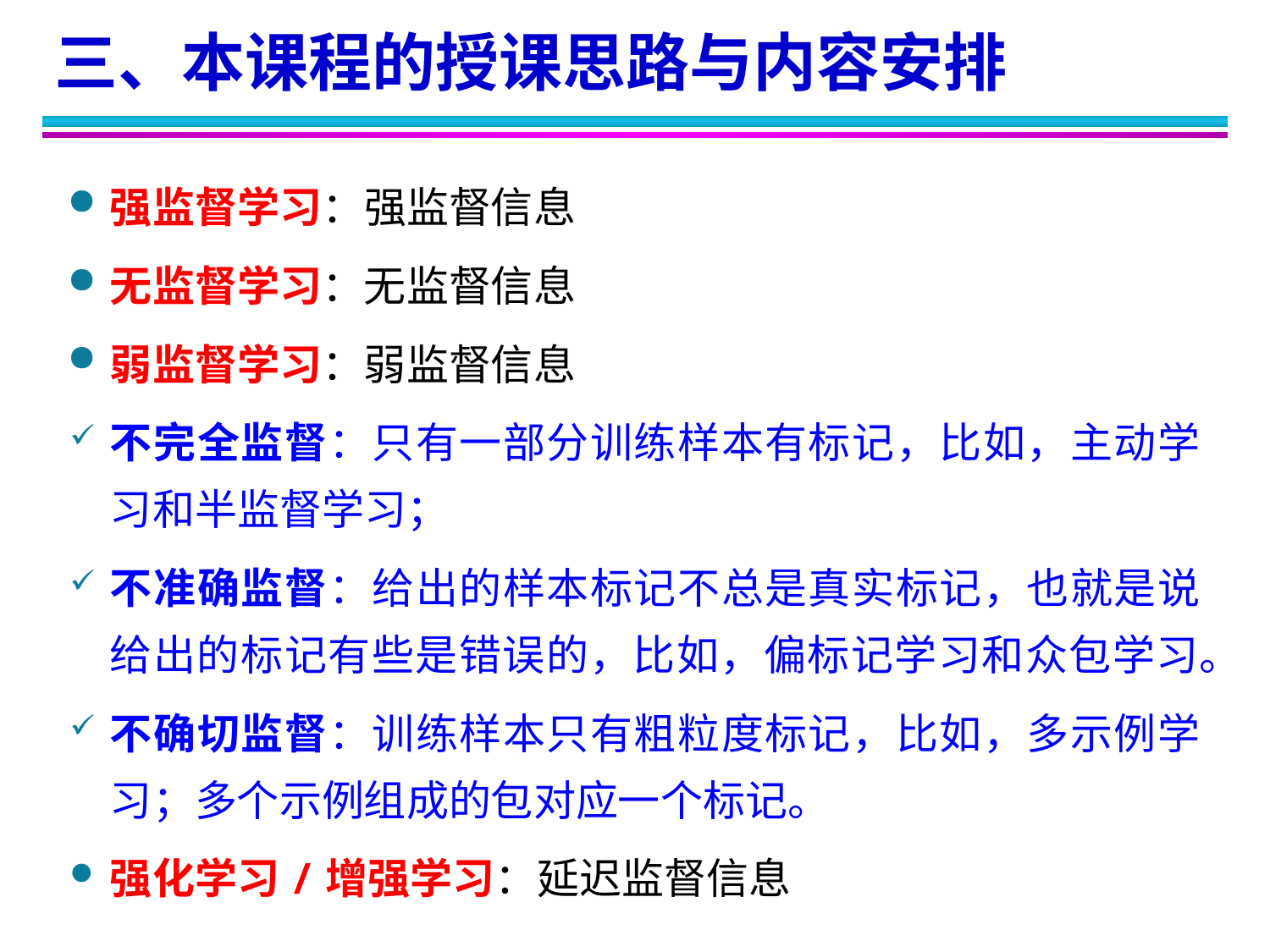

三、本课程的授课思路与内容安排
强监督学习：强监督信息
无监督学习：无监督信息
弱监督学习：弱监督信息
不完全监督：只有一部分训练样本有标记，比如，主动学习和半监督学习；
不准确监督：给出的样本标记不总是真实标记，也就是说给出的标记有些是错误的，比如，偏标记学习和众包学习。
不确切监督：训练样本只有粗粒度标记，比如，多示例学习；多个示例组成的包对应一个标记。
强化学习/增强学习：延迟监督信息